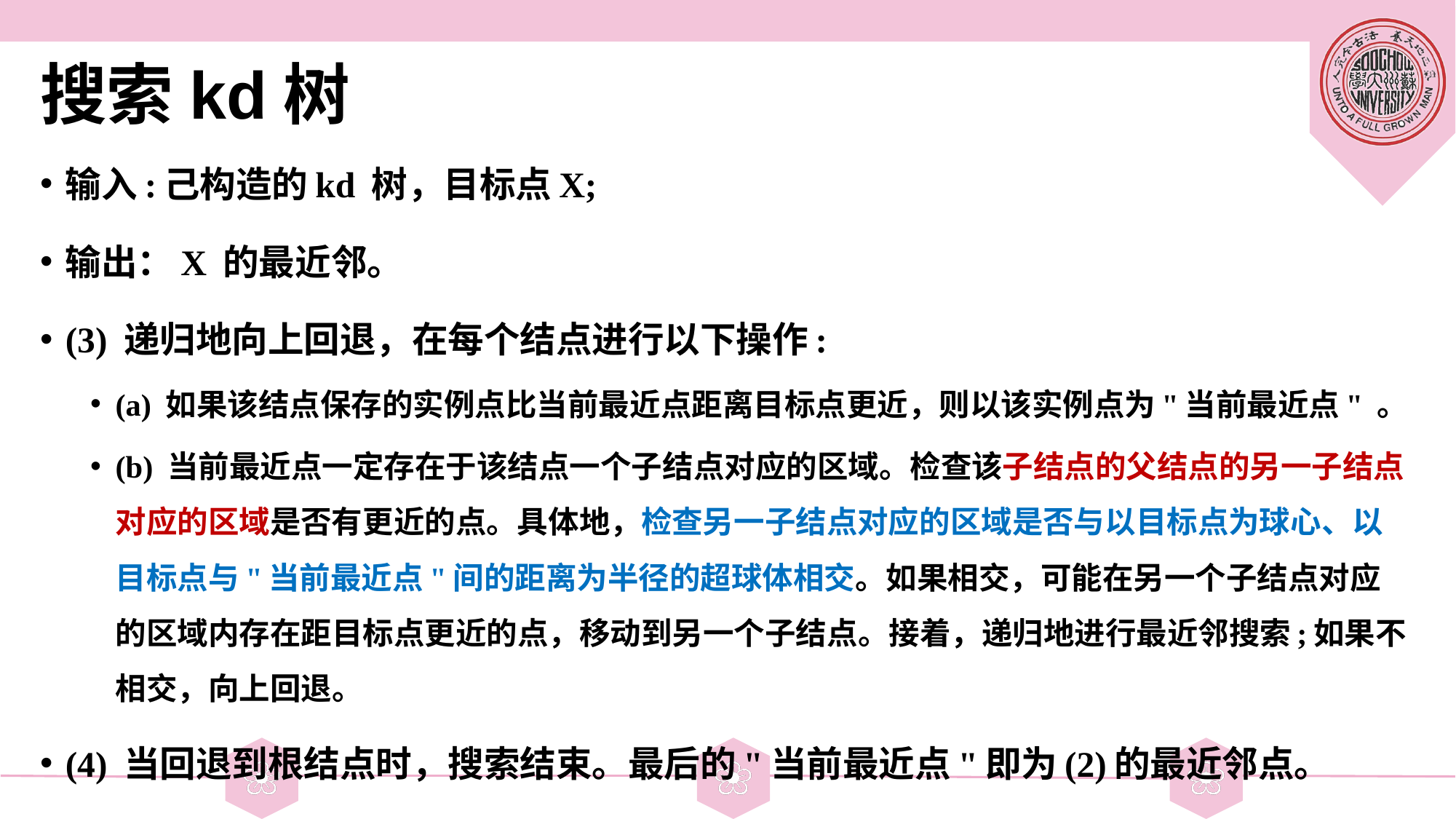

# 搜索kd树
输入:己构造的kd 树，目标点X;
输出：X 的最近邻。
(3) 递归地向上回退，在每个结点进行以下操作:
(a) 如果该结点保存的实例点比当前最近点距离目标点更近，则以该实例点为"当前最近点" 。
(b) 当前最近点一定存在于该结点一个子结点对应的区域。检查该子结点的父结点的另一子结点对应的区域是否有更近的点。具体地，检查另一子结点对应的区域是否与以目标点为球心、以目标点与"当前最近点"间的距离为半径的超球体相交。如果相交，可能在另一个子结点对应的区域内存在距目标点更近的点，移动到另一个子结点。接着，递归地进行最近邻搜索;如果不相交，向上回退。
(4) 当回退到根结点时，搜索结束。最后的"当前最近点"即为(2)的最近邻点。